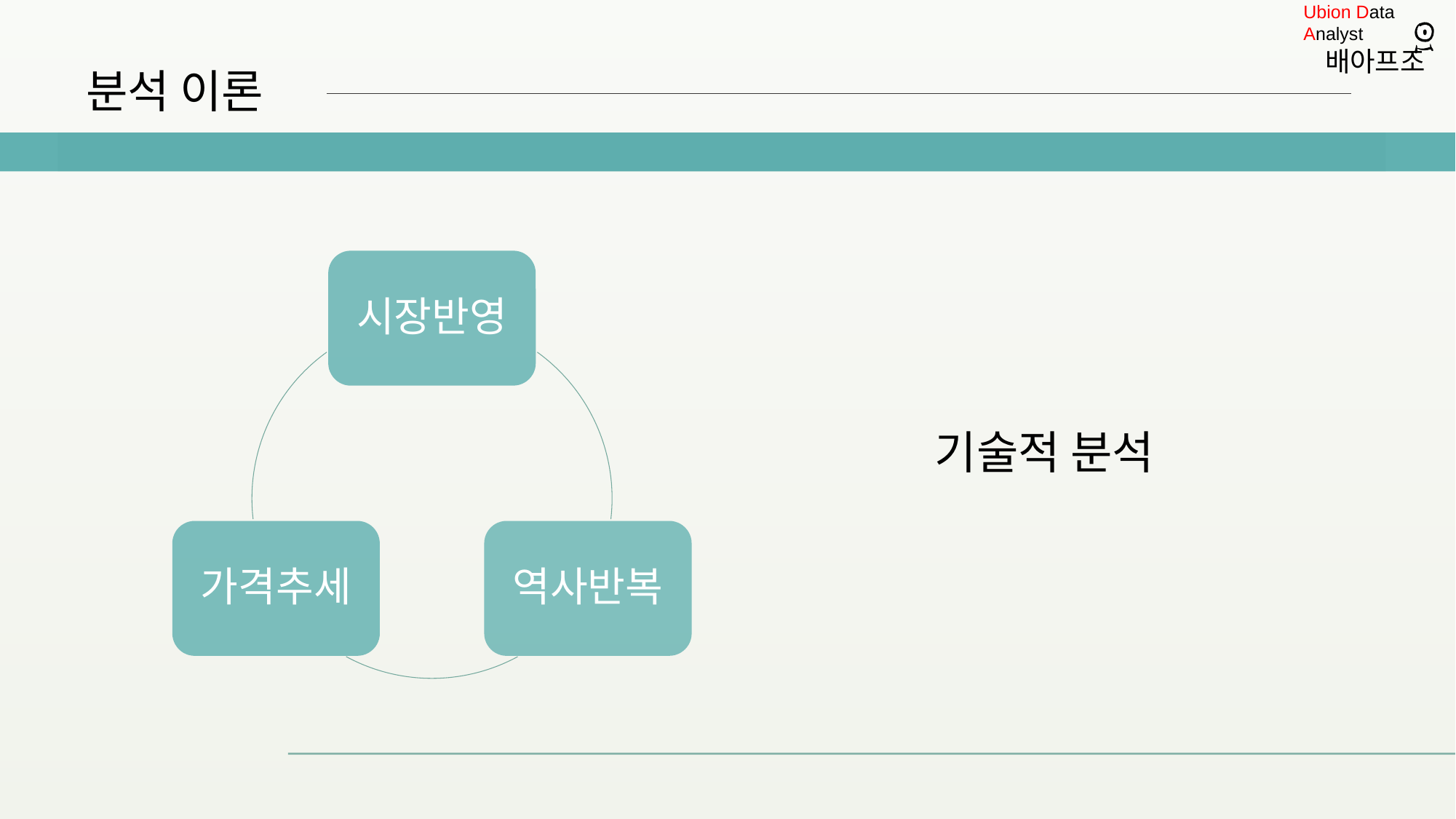

분석 이론

시장반영

가격추세

역사반복

기술적 분석

9